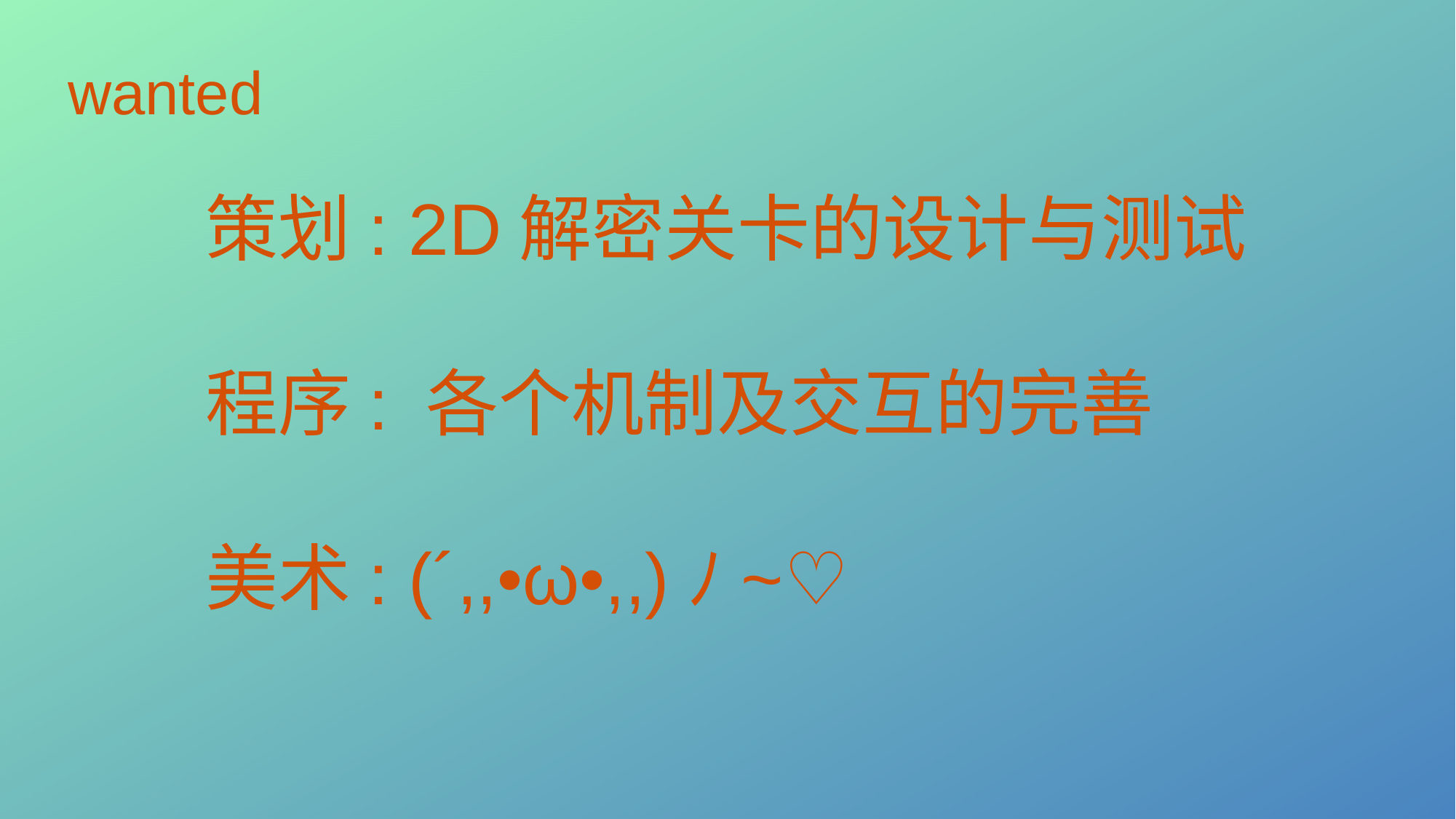

wanted
策划: 2D解密关卡的设计与测试

程序: 各个机制及交互的完善

美术: (´,,•ω•,,)ﾉ~♡